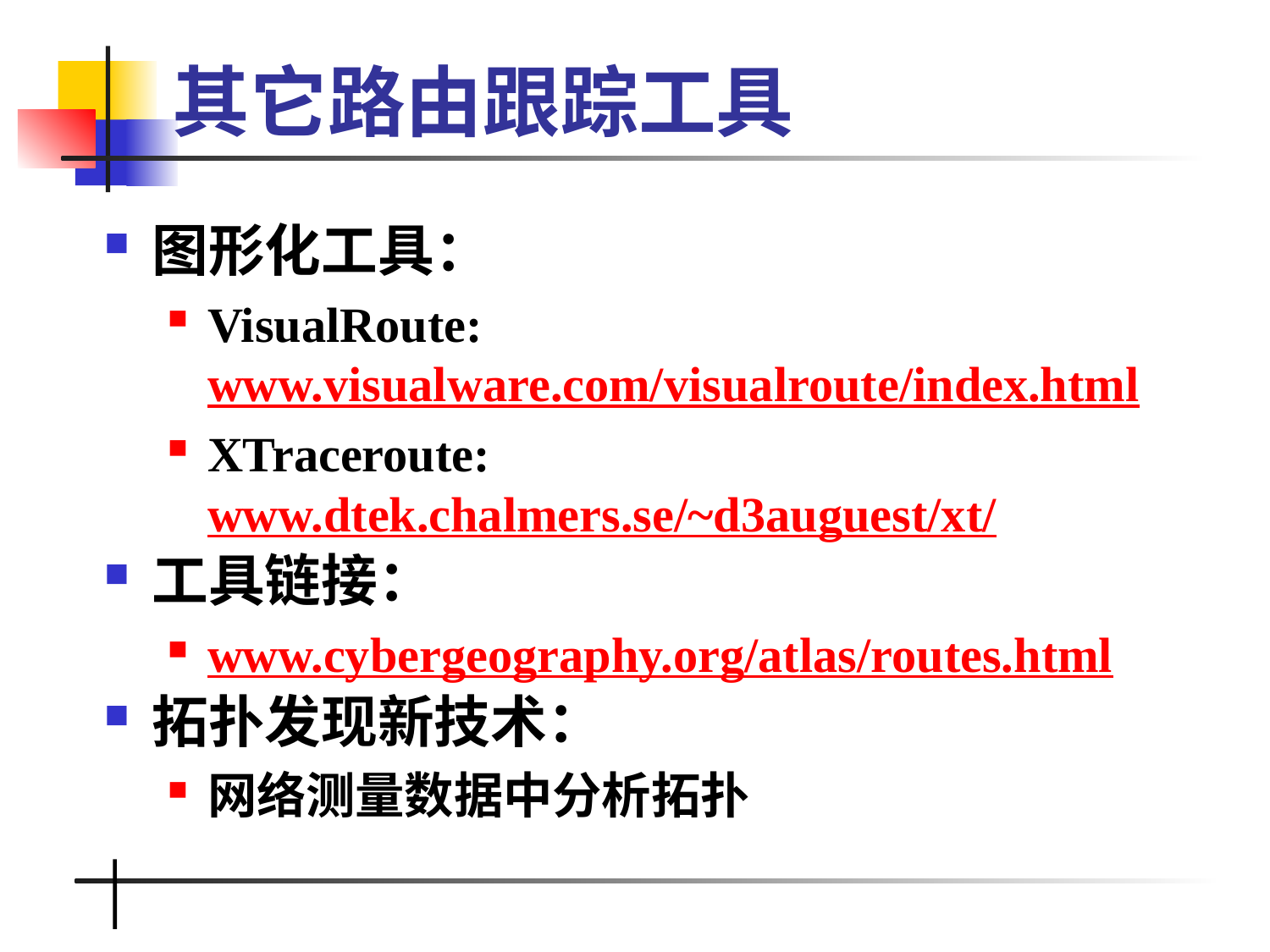

# 其它路由跟踪工具
图形化工具：
VisualRoute: www.visualware.com/visualroute/index.html
XTraceroute: www.dtek.chalmers.se/~d3auguest/xt/
工具链接：
www.cybergeography.org/atlas/routes.html
拓扑发现新技术：
网络测量数据中分析拓扑